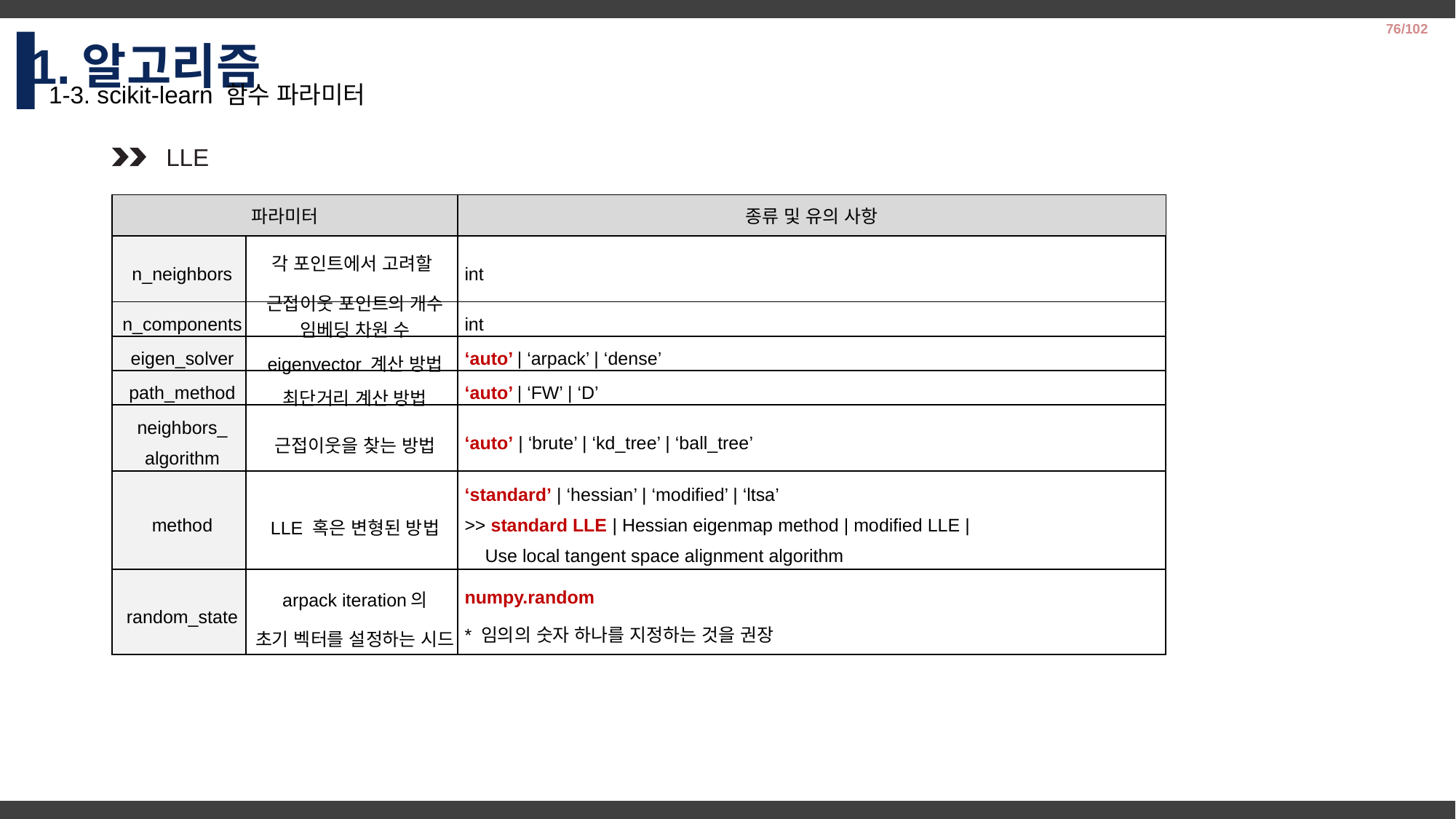

1.알고리즘
76/102

1-3. scikit-learn 함수 파라미터
LLE

| 파라미터 |  | 종류 및 유의 사항 |
| --- | --- | --- |
| n\_neighbors | 각 포인트에서 고려할 근접이웃 포인트의 개수 | int |
| n\_components | 임베딩 차원 수 | int |
| eigen\_solver | eigenvector 계산 방법 | ‘auto’ | ‘arpack’ | ‘dense’ |
| path\_method | 최단거리 계산 방법 | ‘auto’ | ‘FW’ | ‘D’ |
| neighbors\_ algorithm | 근접이웃을 찾는 방법 | ‘auto’ | ‘brute’ | ‘kd\_tree’ | ‘ball\_tree’ |
| method | LLE 혹은 변형된 방법 | ‘standard’ | ‘hessian’ | ‘modified’ | ‘ltsa’ >> standard LLE | Hessian eigenmap method | modified LLE | Use local tangent space alignment algorithm |
| random\_state | arpack iteration의 초기 벡터를 설정하는 시드 | numpy.random \* 임의의 숫자 하나를 지정하는 것을 권장 |